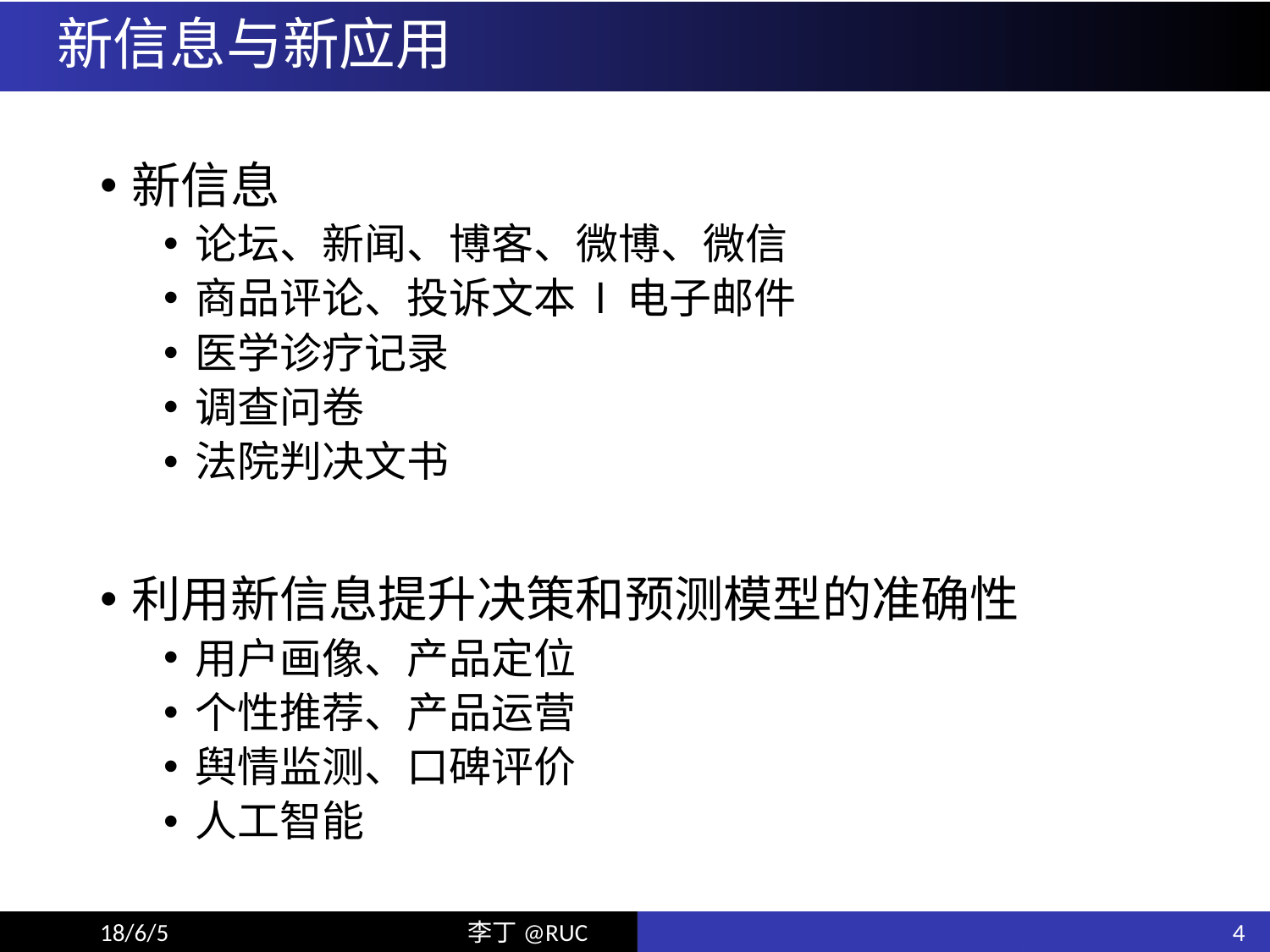

# 新信息与新应用
新信息
论坛、新闻、博客、微博、微信
商品评论、投诉文本 l 电子邮件
医学诊疗记录
调查问卷
法院判决文书

利用新信息提升决策和预测模型的准确性
用户画像、产品定位
个性推荐、产品运营
舆情监测、口碑评价
人工智能
4
18/6/5
李丁@RUC